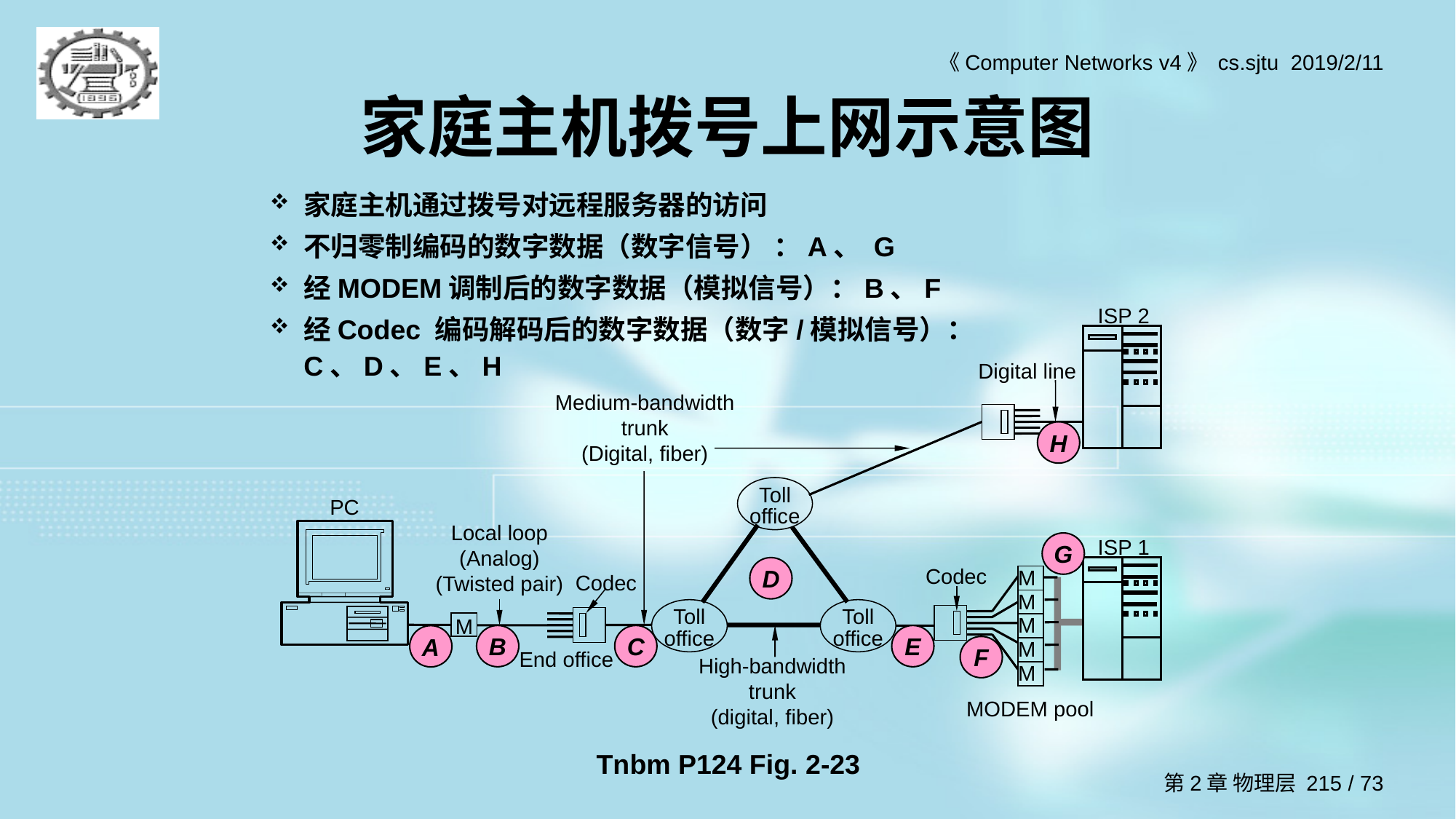

# 家庭主机拨号上网示意图
家庭主机通过拨号对远程服务器的访问
不归零制编码的数字数据（数字信号） ：A、 G
经MODEM调制后的数字数据（模拟信号）：B、F
经Codec 编码解码后的数字数据（数字/模拟信号）：C、D、E、H
ISP 2

Digital line

Medium-bandwidth trunk
(Digital, fiber)

Toll office
PC

Local loop
(Analog)
(Twisted pair)

Codec
Codec

Toll office
Toll office

M

End office
High-bandwidth
trunk
(digital, fiber)
H
G
ISP 1

D
| M |
| --- |
| M |
| M |
| M |
| M |

B
C
E
A
F
MODEM pool
Tnbm P124 Fig. 2-23